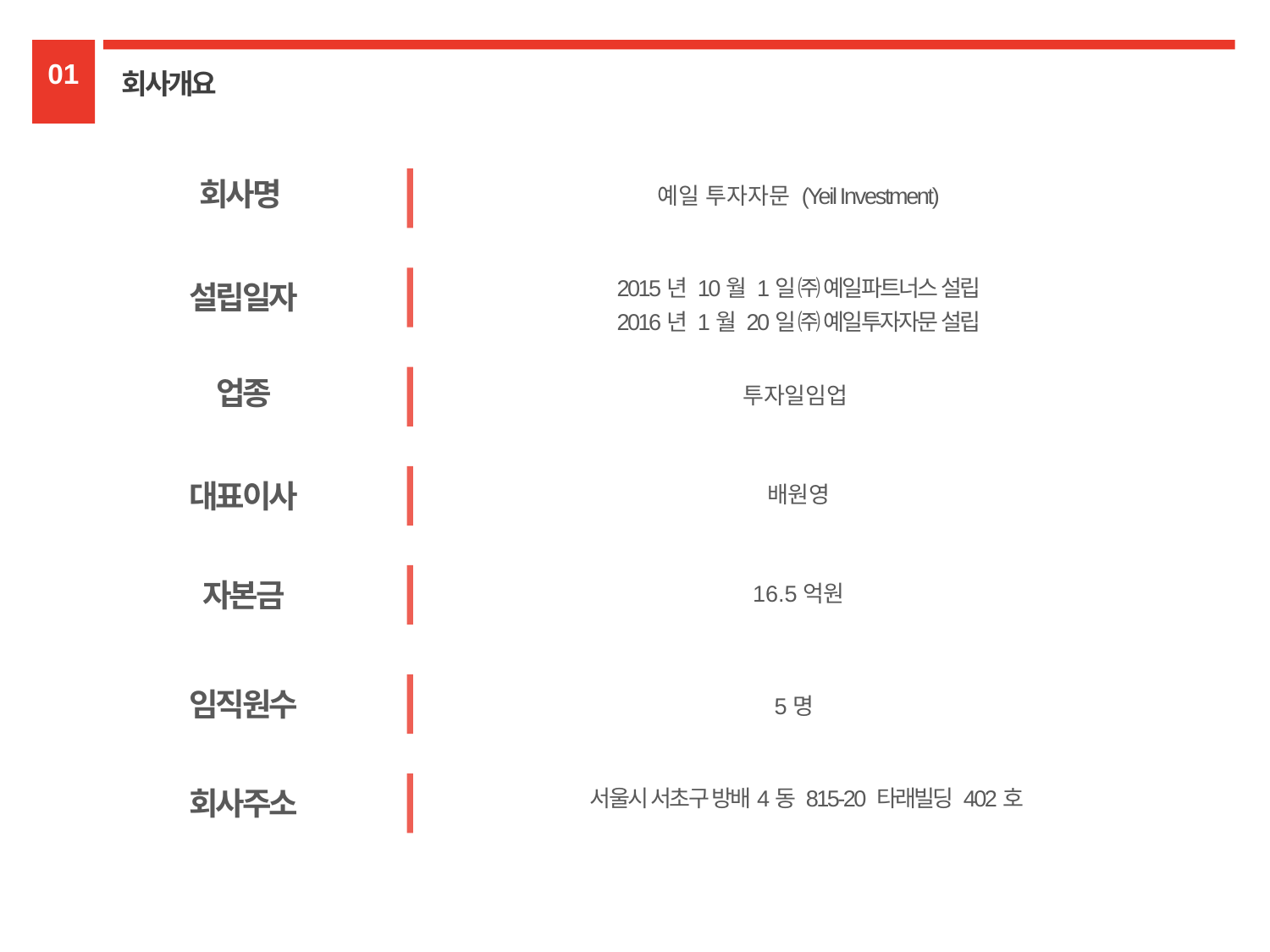

01
회사개요
회사명
예일 투자자문 (Yeil Investment)

2015년 10월 1일 ㈜ 예일파트너스 설립
2016년 1월 20일 ㈜ 예일투자자문 설립
설립일자

업종
투자일임업

대표이사
배원영

자본금
16.5억원

임직원수
5명

회사주소
서울시 서초구 방배4동 815-20 타래빌딩 402호